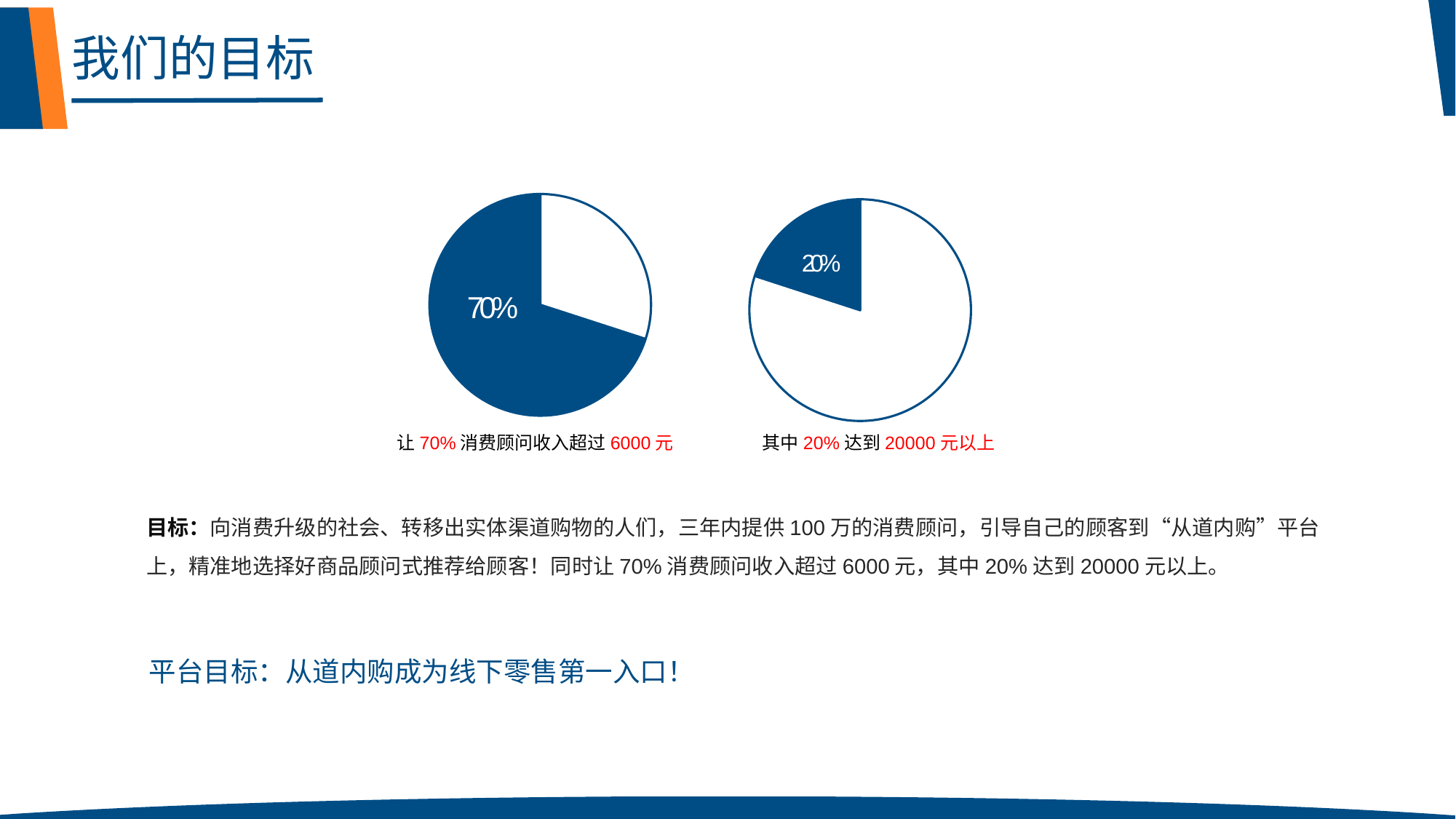

我们的目标

### Chart

| Category | 销售额 |
|---|---|
| 第一季度 | 30.0 |
| 第二季度 | 70.0 |

### Chart

| Category | 销售额 |
|---|---|
| 第一季度 | 80.0 |
| 第二季度 | 20.0 |
20%
70%
其中20%达到20000元以上
让70%消费顾问收入超过6000元
目标：向消费升级的社会、转移出实体渠道购物的人们，三年内提供100万的消费顾问，引导自己的顾客到“从道内购”平台上，精准地选择好商品顾问式推荐给顾客！同时让70%消费顾问收入超过6000元，其中20%达到20000元以上。
平台目标：从道内购成为线下零售第一入口！